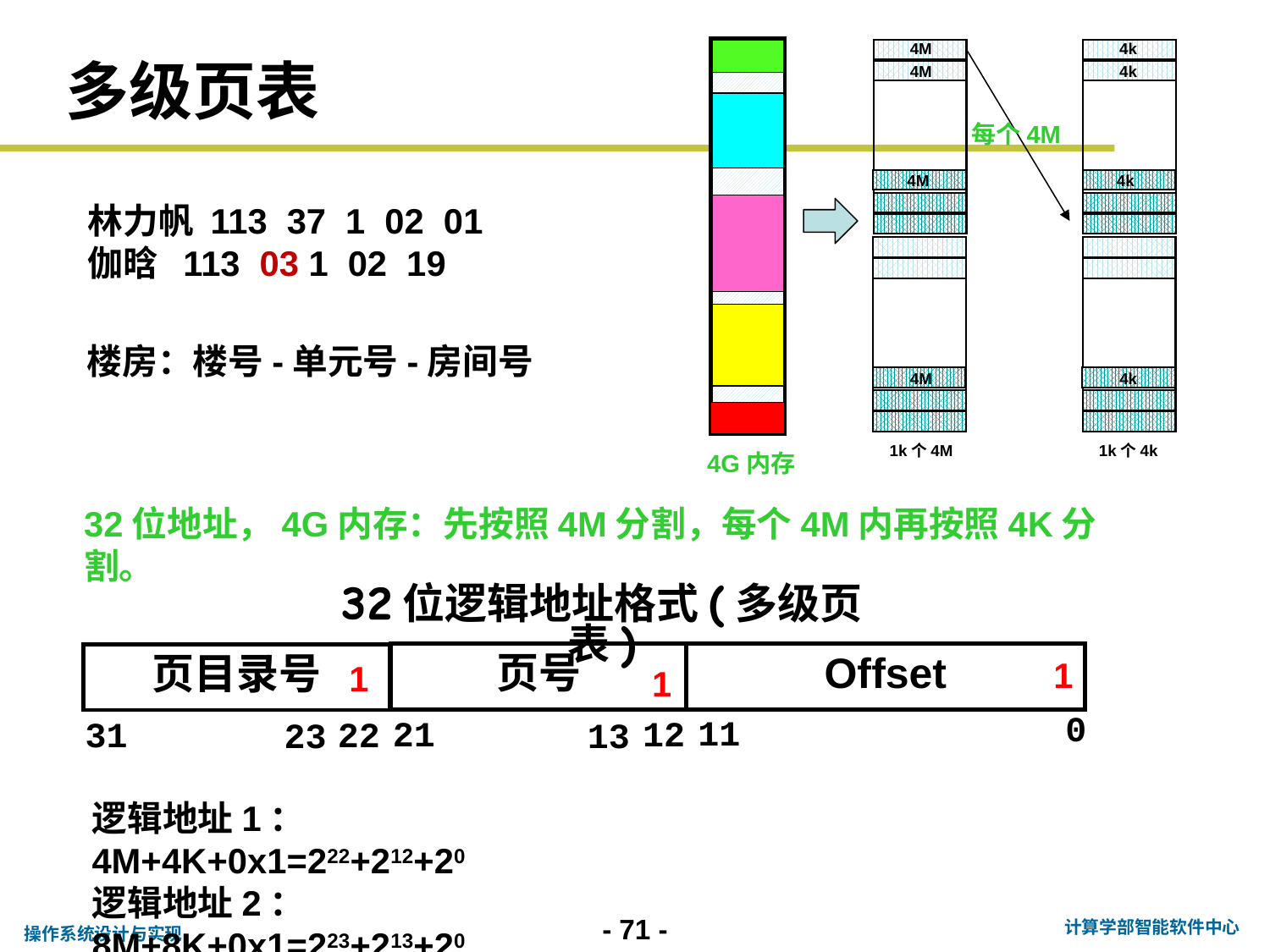

4M

4M

4M

4M

1k个4M
4k

4k

4k

4k

1k个4k

每个4M

4G内存
# 多级页表
林力帆 113  37  1  02  01
伽晗  113  03 1  02  19

楼房：楼号-单元号-房间号

32位地址，4G内存：先按照4M分割，每个4M内再按照4K分割。
32位逻辑地址格式(多级页表)
页号
Offset
页目录号
0
11
21
12
31
22
13
23
1
1
1
逻辑地址1：4M+4K+0x1=222+212+20
逻辑地址2：8M+8K+0x1=223+213+20